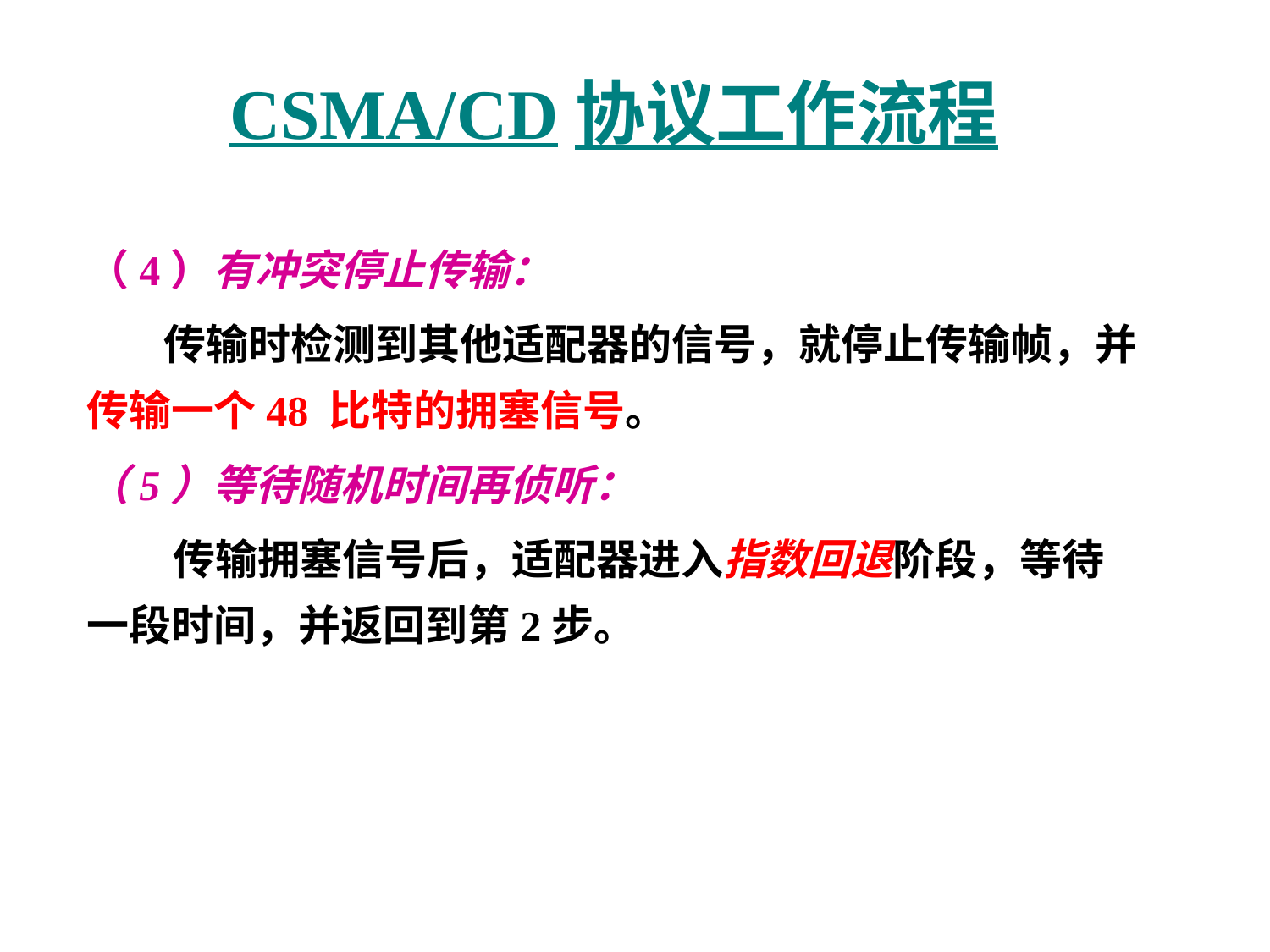

# CSMA/CD协议工作流程
（4）有冲突停止传输：
       传输时检测到其他适配器的信号，就停止传输帧，并传输一个48 比特的拥塞信号。
（5）等待随机时间再侦听：
        传输拥塞信号后，适配器进入指数回退阶段，等待一段时间，并返回到第2步。

122